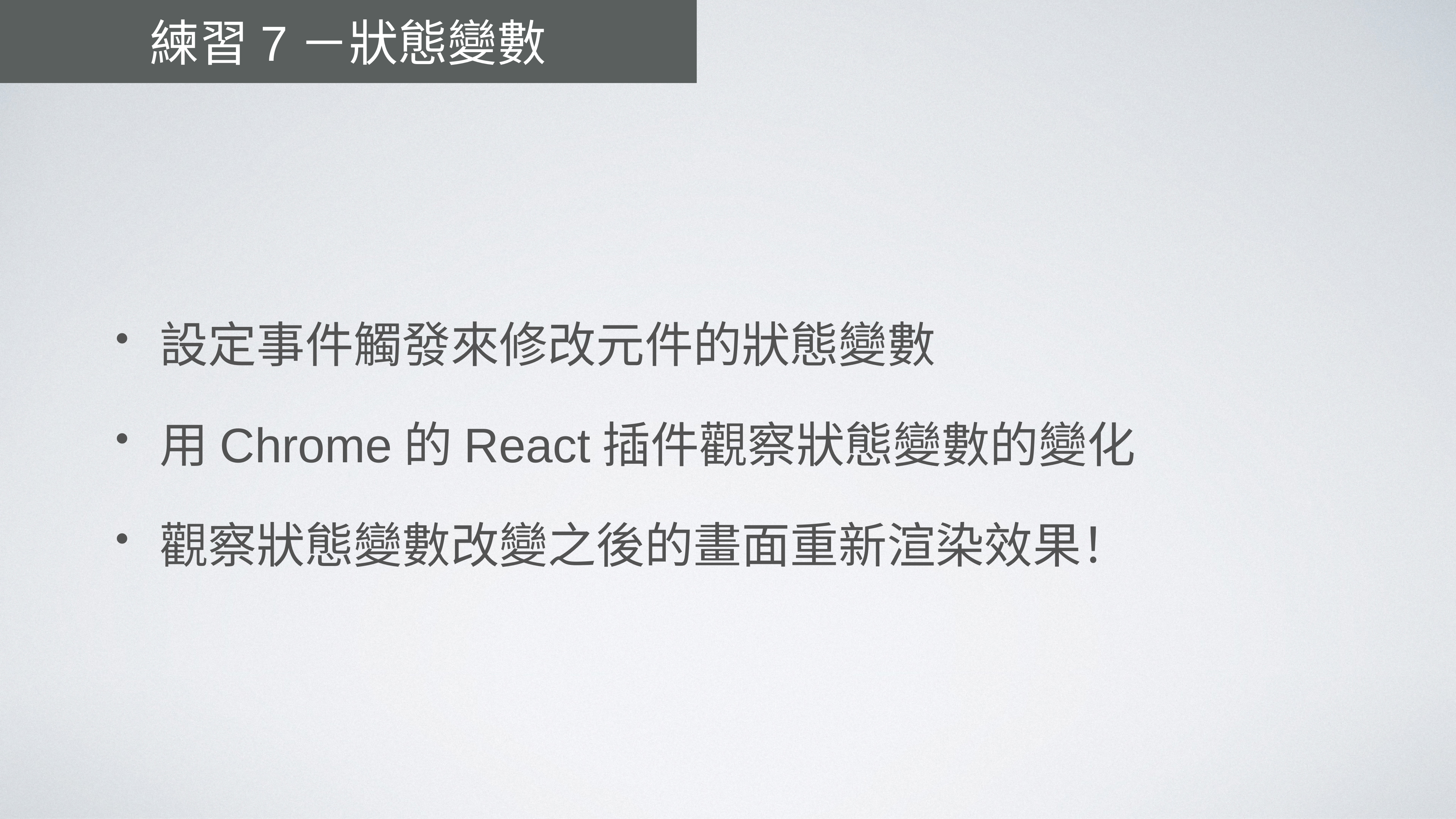

74
# 練習7－狀態變數
設定事件觸發來修改元件的狀態變數
用Chrome的React插件觀察狀態變數的變化
觀察狀態變數改變之後的畫面重新渲染效果！